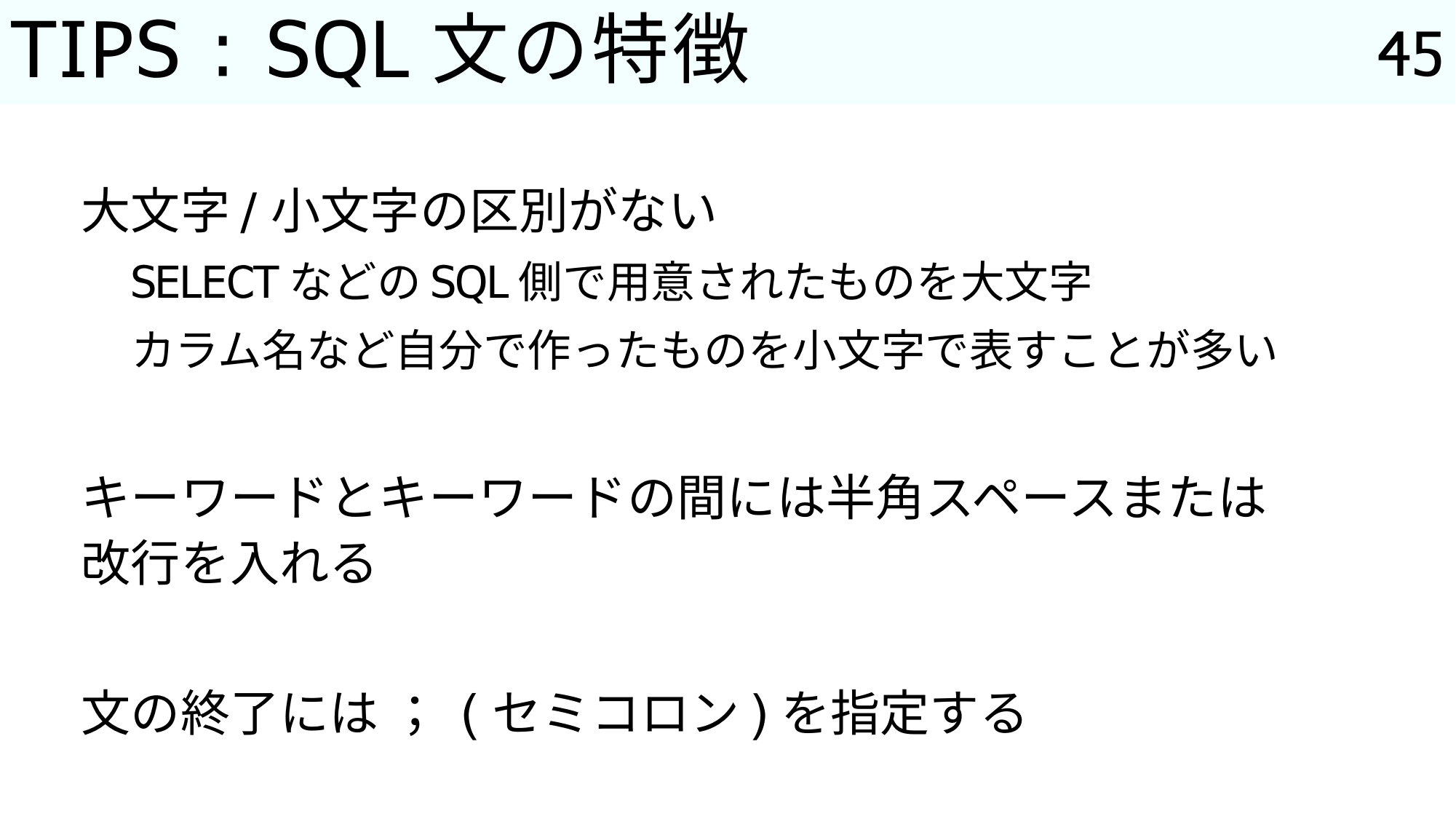

45
# TIPS : SQL文の特徴
大文字/小文字の区別がない
SELECTなどのSQL側で用意されたものを大文字
カラム名など自分で作ったものを小文字で表すことが多い

キーワードとキーワードの間には半角スペースまたは
改行を入れる

文の終了には ； (セミコロン)を指定する